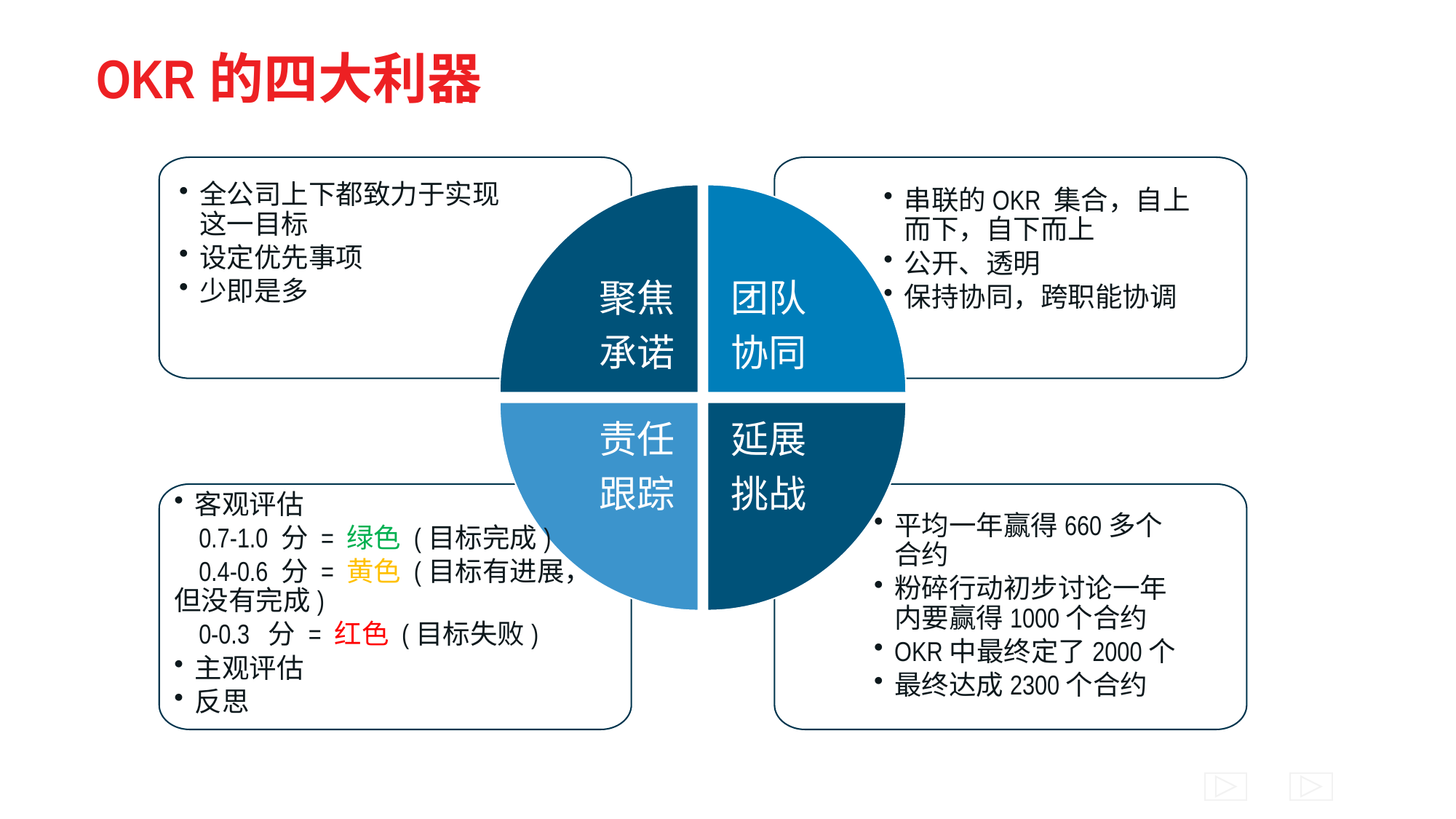

# OKR的四大利器

全公司上下都致力于实现这一目标
设定优先事项
少即是多
串联的OKR 集合，自上而下，自下而上
公开、透明
保持协同，跨职能协调
聚焦
承诺
团队
协同
延展
挑战
责任
跟踪

客观评估
    0.7-1.0 分 = 绿色 (目标完成)
    0.4-0.6 分 = 黄色 (目标有进展，但没有完成)
    0-0.3  分 = 红色 (目标失败)
主观评估
反思
平均一年赢得660多个合约
粉碎行动初步讨论一年内要赢得1000个合约
OKR中最终定了2000个
最终达成2300个合约